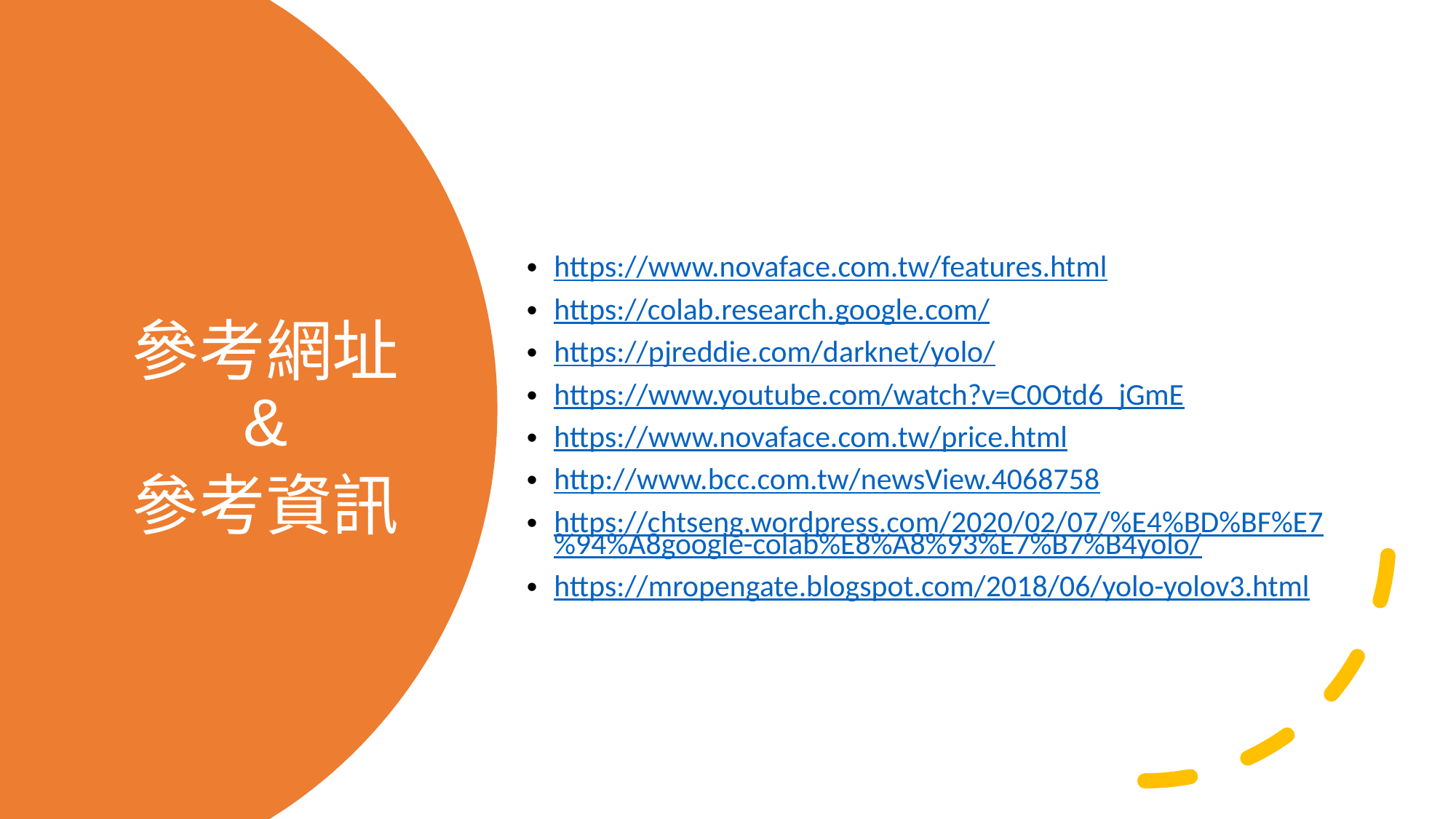

https://www.novaface.com.tw/features.html
https://colab.research.google.com/
https://pjreddie.com/darknet/yolo/
https://www.youtube.com/watch?v=C0Otd6_jGmE
https://www.novaface.com.tw/price.html
http://www.bcc.com.tw/newsView.4068758
https://chtseng.wordpress.com/2020/02/07/%E4%BD%BF%E7%94%A8google-colab%E8%A8%93%E7%B7%B4yolo/
https://mropengate.blogspot.com/2018/06/yolo-yolov3.html

# 參考網址 & 參考資訊